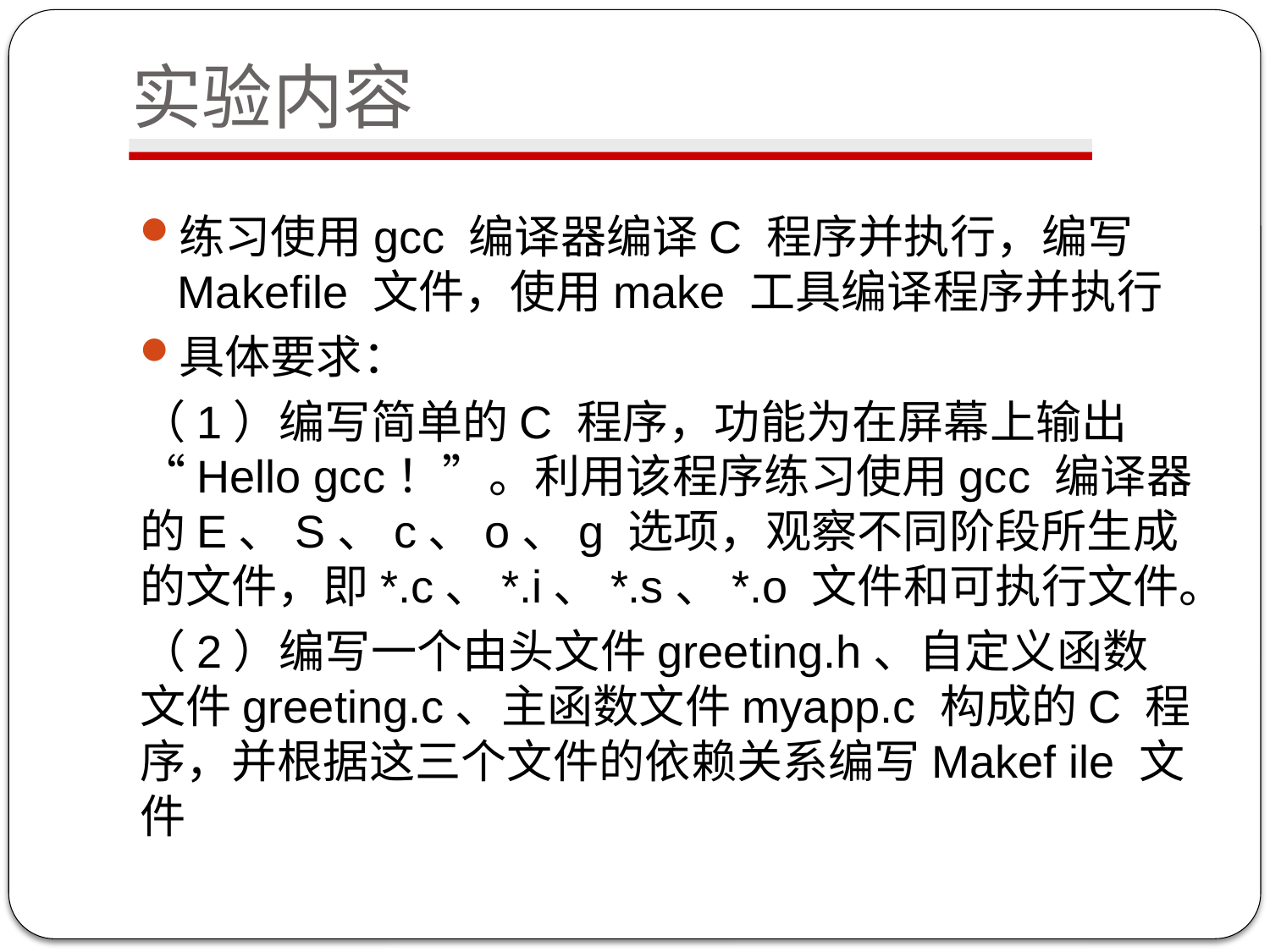

# 实验内容
练习使用gcc 编译器编译C 程序并执行，编写Makefile 文件，使用make 工具编译程序并执行
具体要求：
（1）编写简单的C 程序，功能为在屏幕上输出“Hello gcc！”。利用该程序练习使用gcc 编译器的E、S、c、o、g 选项，观察不同阶段所生成的文件，即*.c、*.i、*.s、*.o 文件和可执行文件。
（2）编写一个由头文件greeting.h、自定义函数文件greeting.c、主函数文件myapp.c 构成的C 程序，并根据这三个文件的依赖关系编写Makef ile 文件